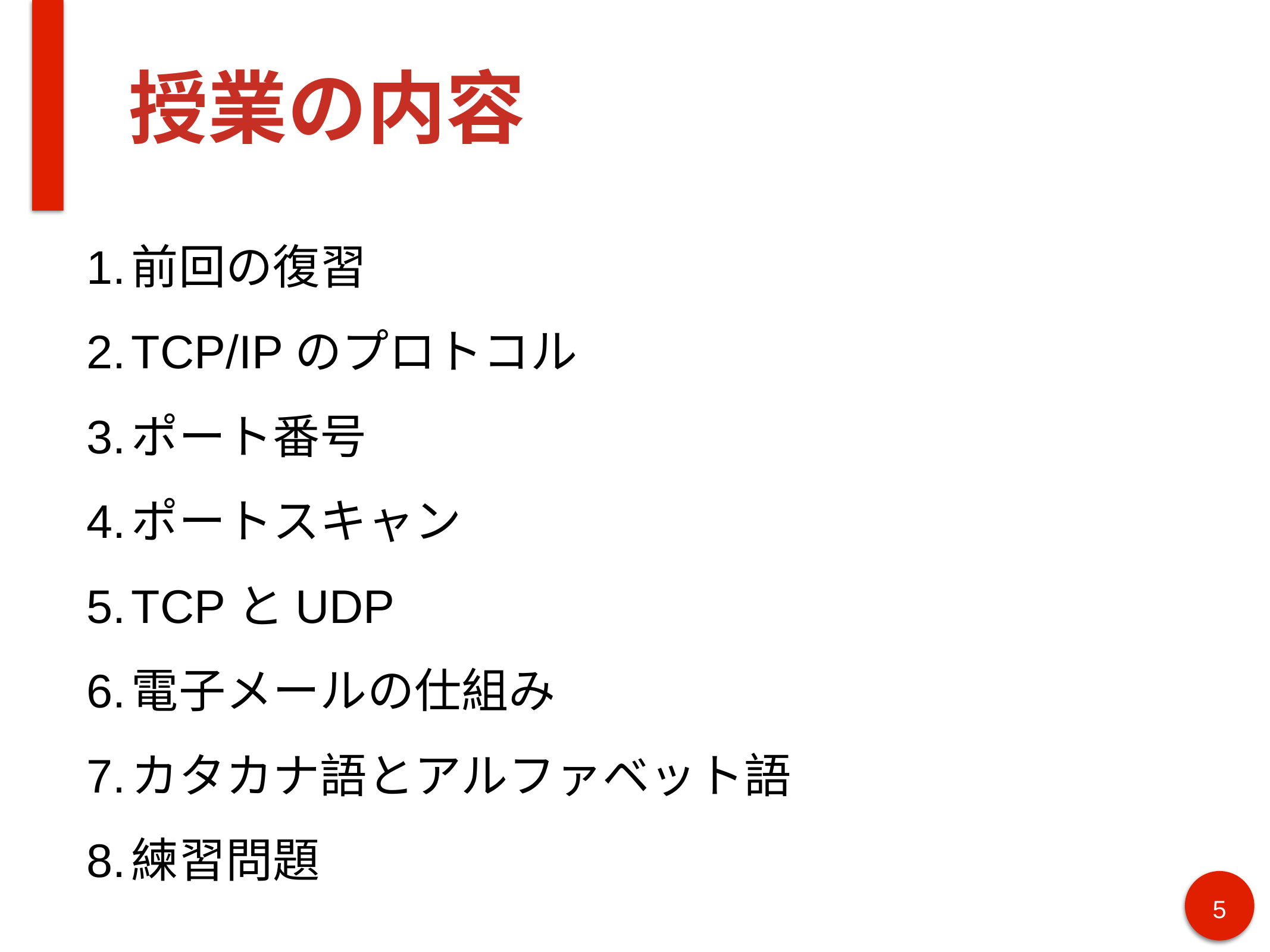

# 授業の内容
前回の復習
TCP/IPのプロトコル
ポート番号
ポートスキャン
TCPとUDP
電子メールの仕組み
カタカナ語とアルファベット語
練習問題

5